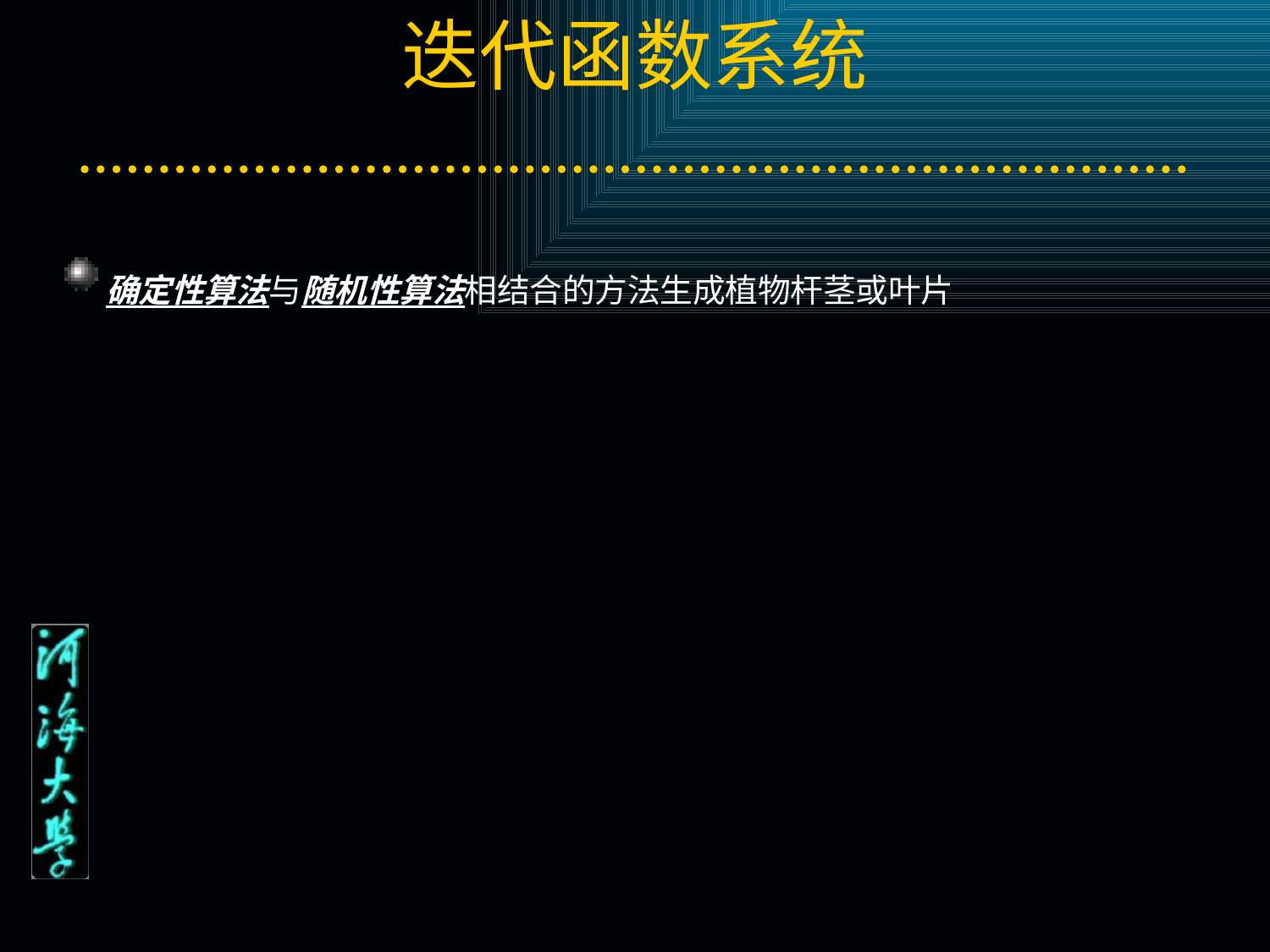

# 迭代函数系统
确定性算法与随机性算法相结合的方法生成植物杆茎或叶片
80